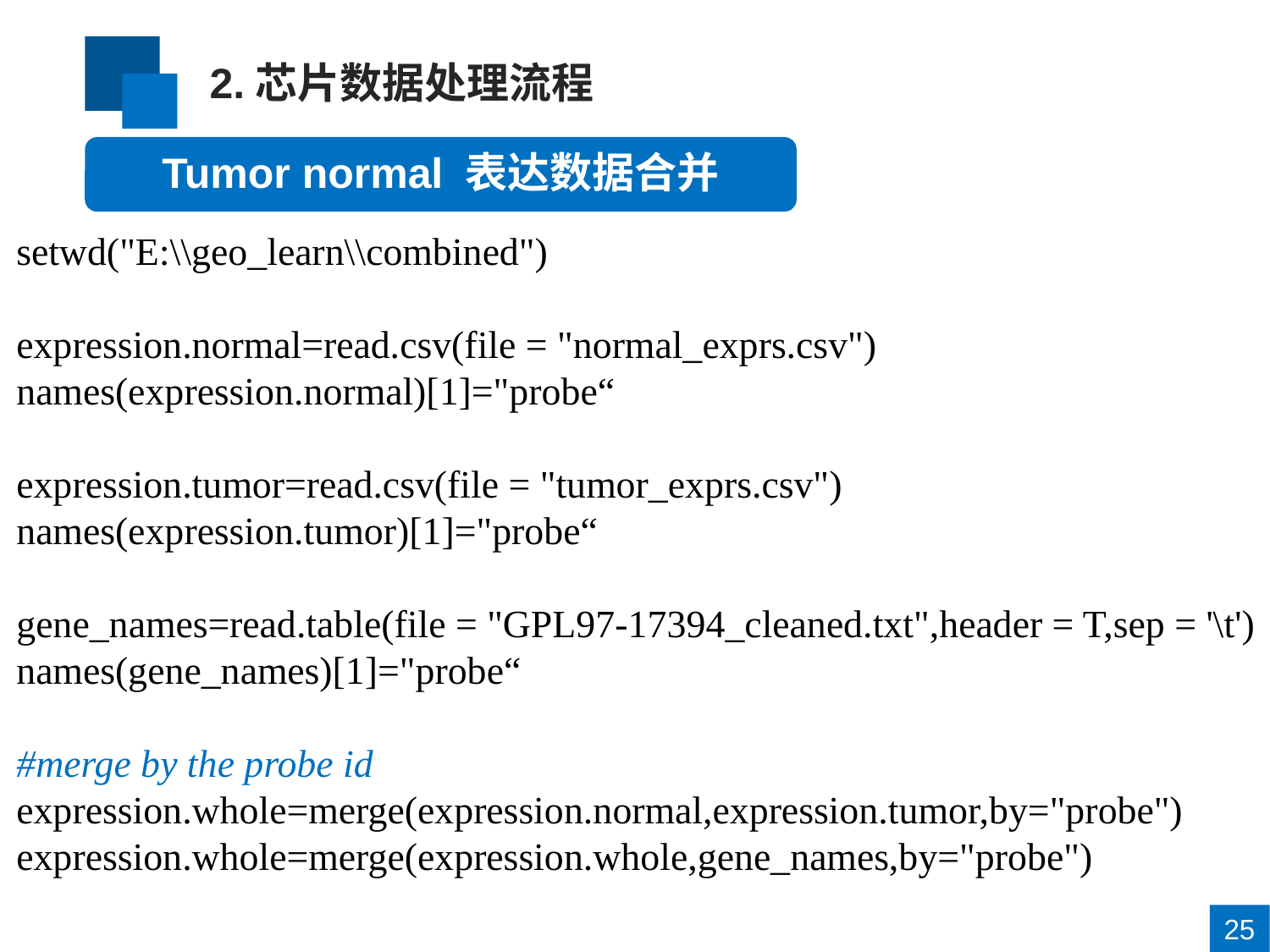

2.芯片数据处理流程
Tumor normal 表达数据合并
setwd("E:\\geo_learn\\combined")

expression.normal=read.csv(file = "normal_exprs.csv")
names(expression.normal)[1]="probe“

expression.tumor=read.csv(file = "tumor_exprs.csv")
names(expression.tumor)[1]="probe“

gene_names=read.table(file = "GPL97-17394_cleaned.txt",header = T,sep = '\t')
names(gene_names)[1]="probe“

#merge by the probe id
expression.whole=merge(expression.normal,expression.tumor,by="probe")
expression.whole=merge(expression.whole,gene_names,by="probe")

25